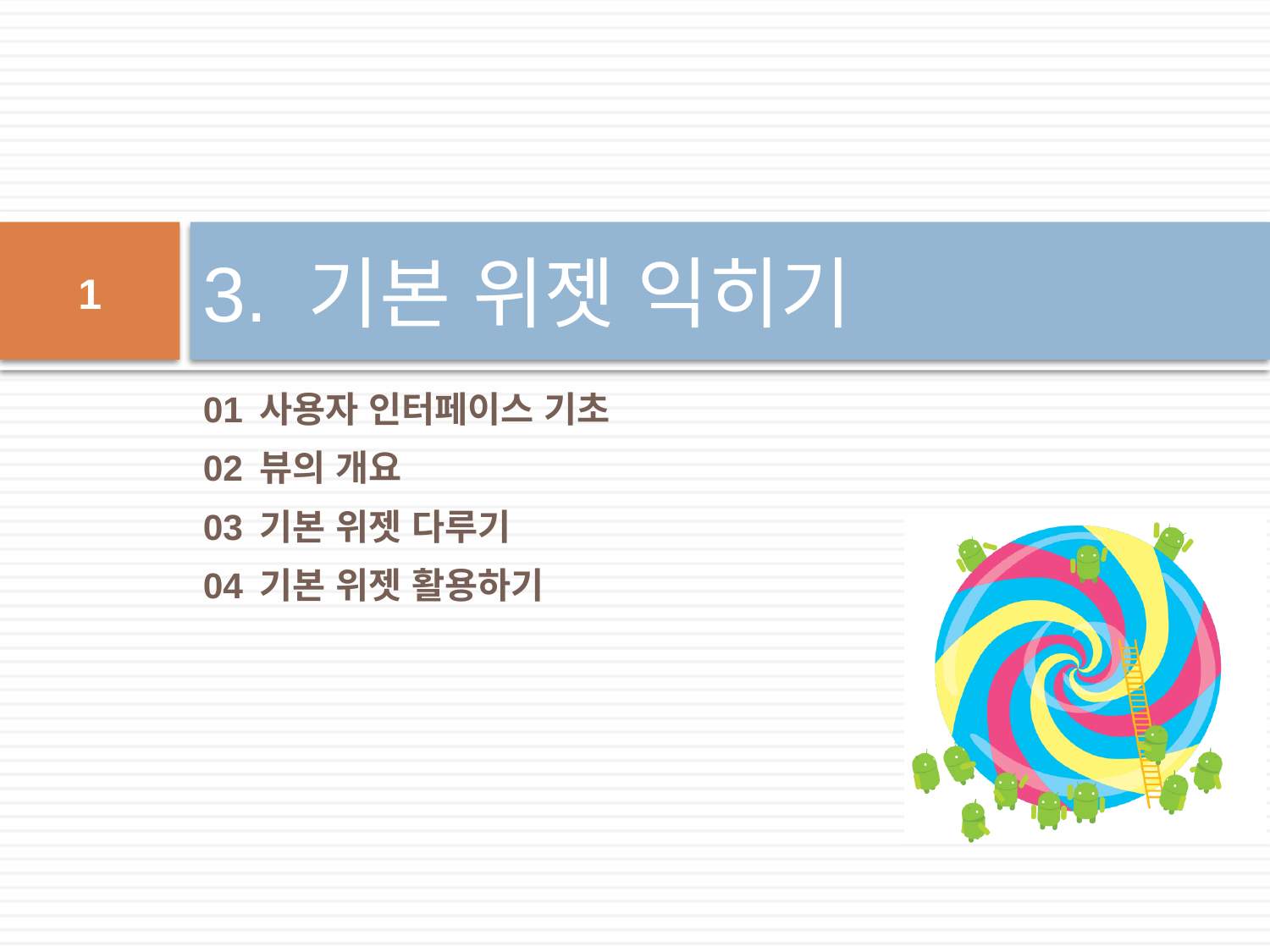

# 3. 기본 위젯 익히기
1
01 사용자 인터페이스 기초
02 뷰의 개요
03 기본 위젯 다루기
04 기본 위젯 활용하기